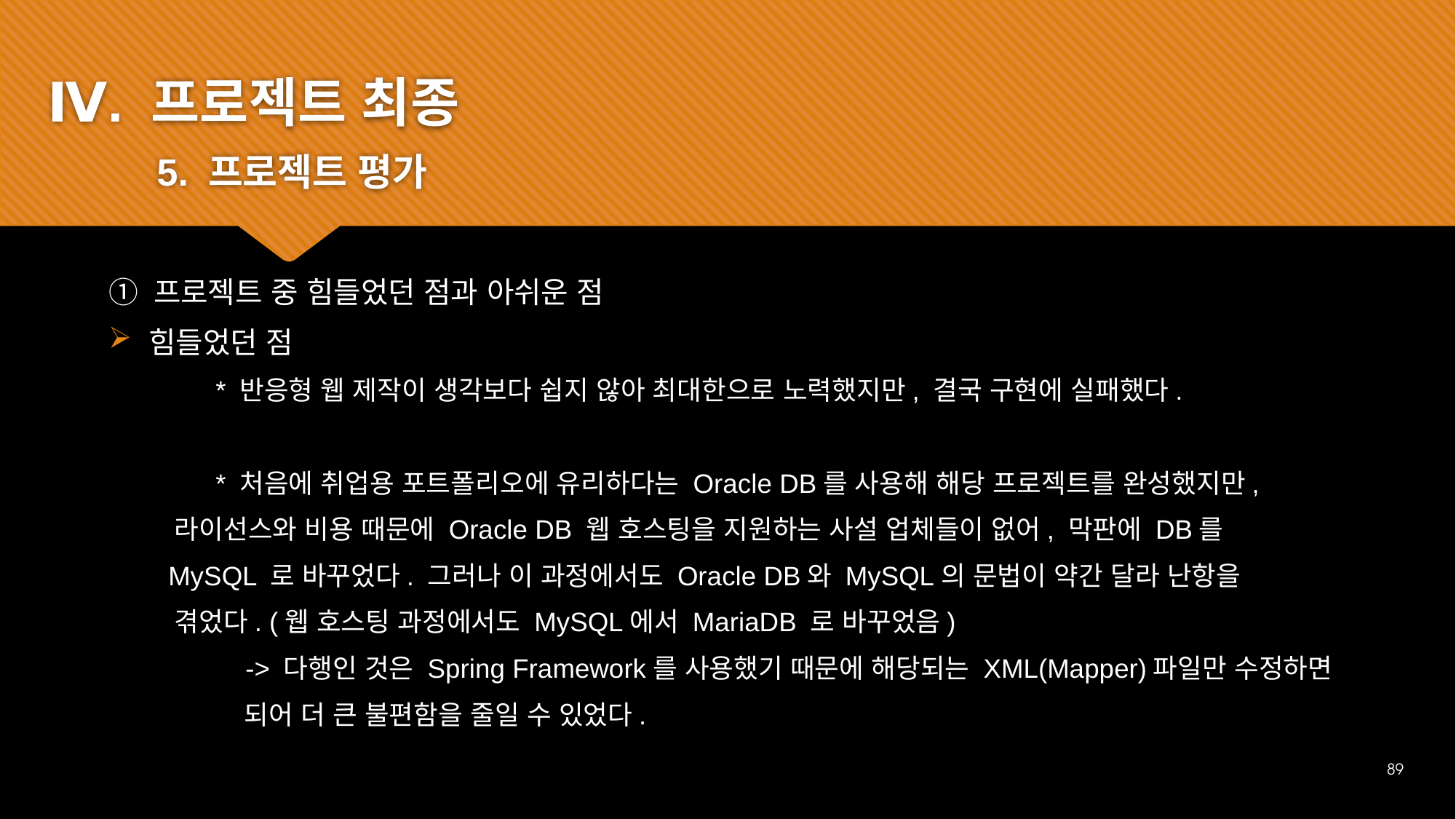

Ⅳ. 프로젝트 최종
	5. 프로젝트 평가
① 프로젝트 중 힘들었던 점과 아쉬운 점
힘들었던 점
	* 반응형 웹 제작이 생각보다 쉽지 않아 최대한으로 노력했지만, 결국 구현에 실패했다.

	* 처음에 취업용 포트폴리오에 유리하다는 Oracle DB를 사용해 해당 프로젝트를 완성했지만,
        라이선스와 비용 때문에 Oracle DB 웹 호스팅을 지원하는 사설 업체들이 없어, 막판에 DB를
        MySQL 로 바꾸었다. 그러나 이 과정에서도 Oracle DB와 MySQL의 문법이 약간 달라 난항을
        겪었다. (웹 호스팅 과정에서도 MySQL에서 MariaDB 로 바꾸었음)
	    -> 다행인 것은 Spring Framework를 사용했기 때문에 해당되는 XML(Mapper)파일만 수정하면
          	   되어 더 큰 불편함을 줄일 수 있었다.

89